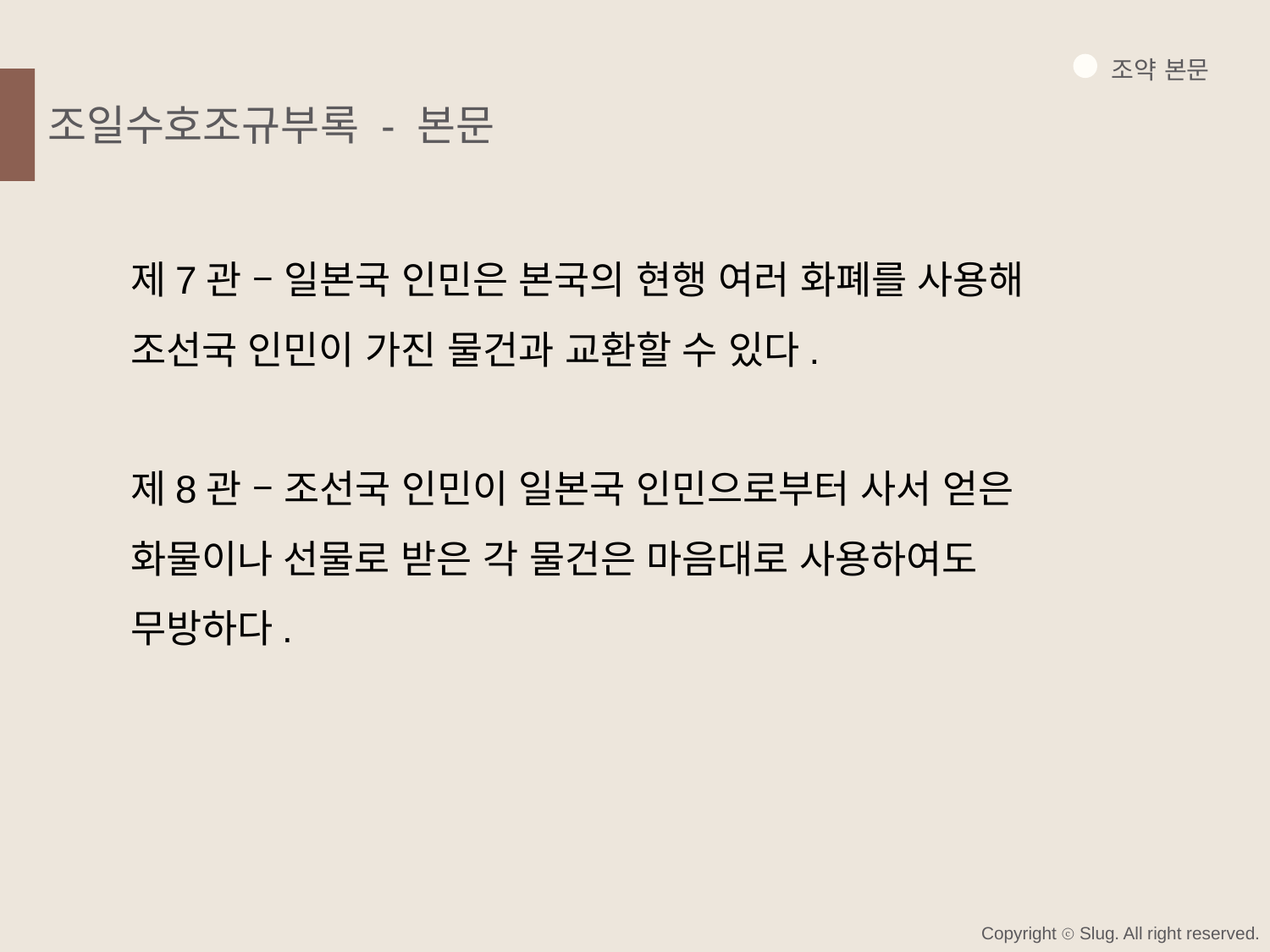

조약 본문

조일수호조규부록 - 본문
제7관 – 일본국 인민은 본국의 현행 여러 화폐를 사용해 조선국 인민이 가진 물건과 교환할 수 있다.

제8관 – 조선국 인민이 일본국 인민으로부터 사서 얻은 화물이나 선물로 받은 각 물건은 마음대로 사용하여도 무방하다.